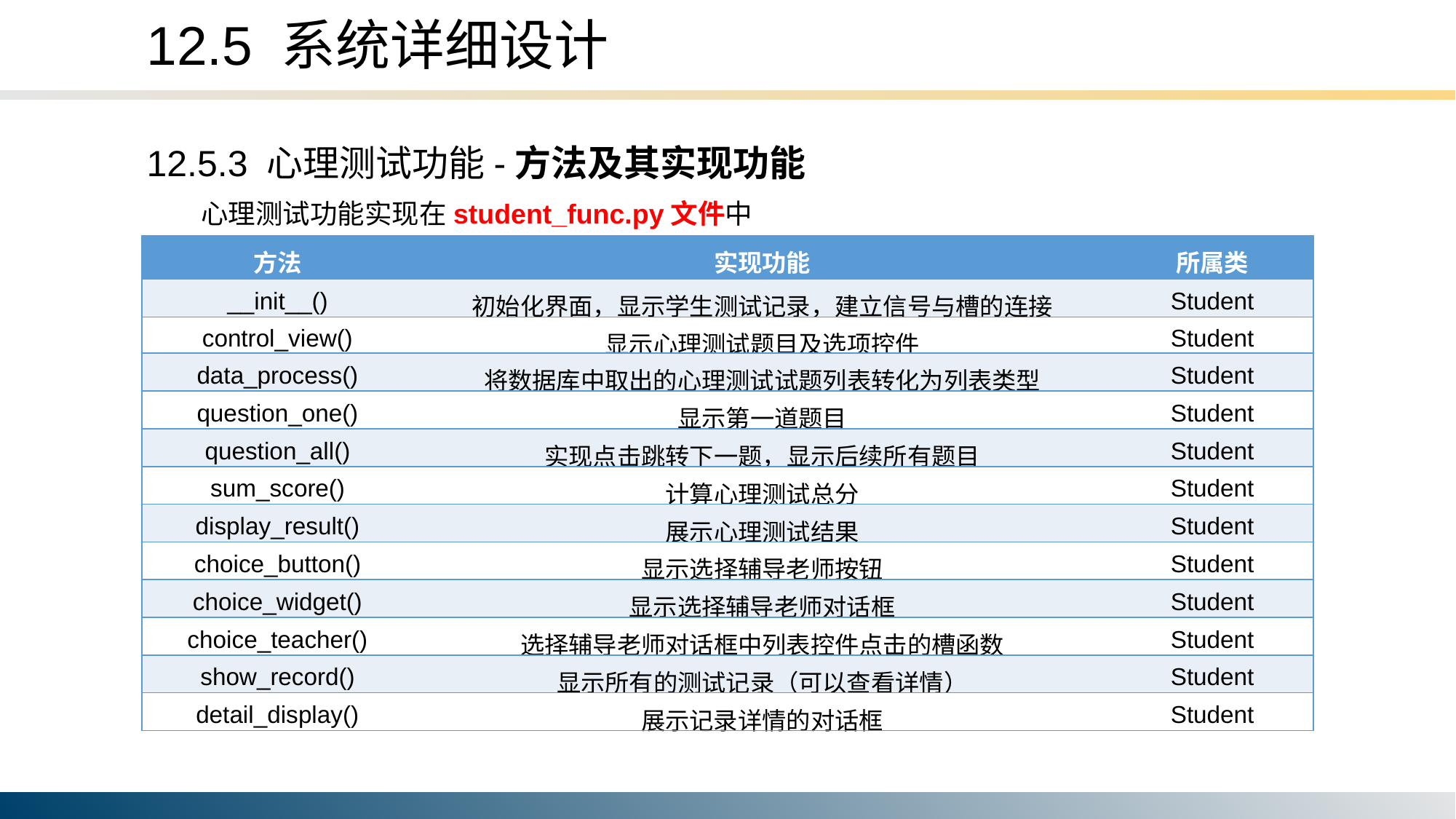

12.5 系统详细设计
12.5.3 心理测试功能-方法及其实现功能
心理测试功能实现在student_func.py文件中
| 方法 | 实现功能 | 所属类 |
| --- | --- | --- |
| \_\_init\_\_() | 初始化界面，显示学生测试记录，建立信号与槽的连接 | Student |
| control\_view() | 显示心理测试题目及选项控件 | Student |
| data\_process() | 将数据库中取出的心理测试试题列表转化为列表类型 | Student |
| question\_one() | 显示第一道题目 | Student |
| question\_all() | 实现点击跳转下一题，显示后续所有题目 | Student |
| sum\_score() | 计算心理测试总分 | Student |
| display\_result() | 展示心理测试结果 | Student |
| choice\_button() | 显示选择辅导老师按钮 | Student |
| choice\_widget() | 显示选择辅导老师对话框 | Student |
| choice\_teacher() | 选择辅导老师对话框中列表控件点击的槽函数 | Student |
| show\_record() | 显示所有的测试记录（可以查看详情） | Student |
| detail\_display() | 展示记录详情的对话框 | Student |